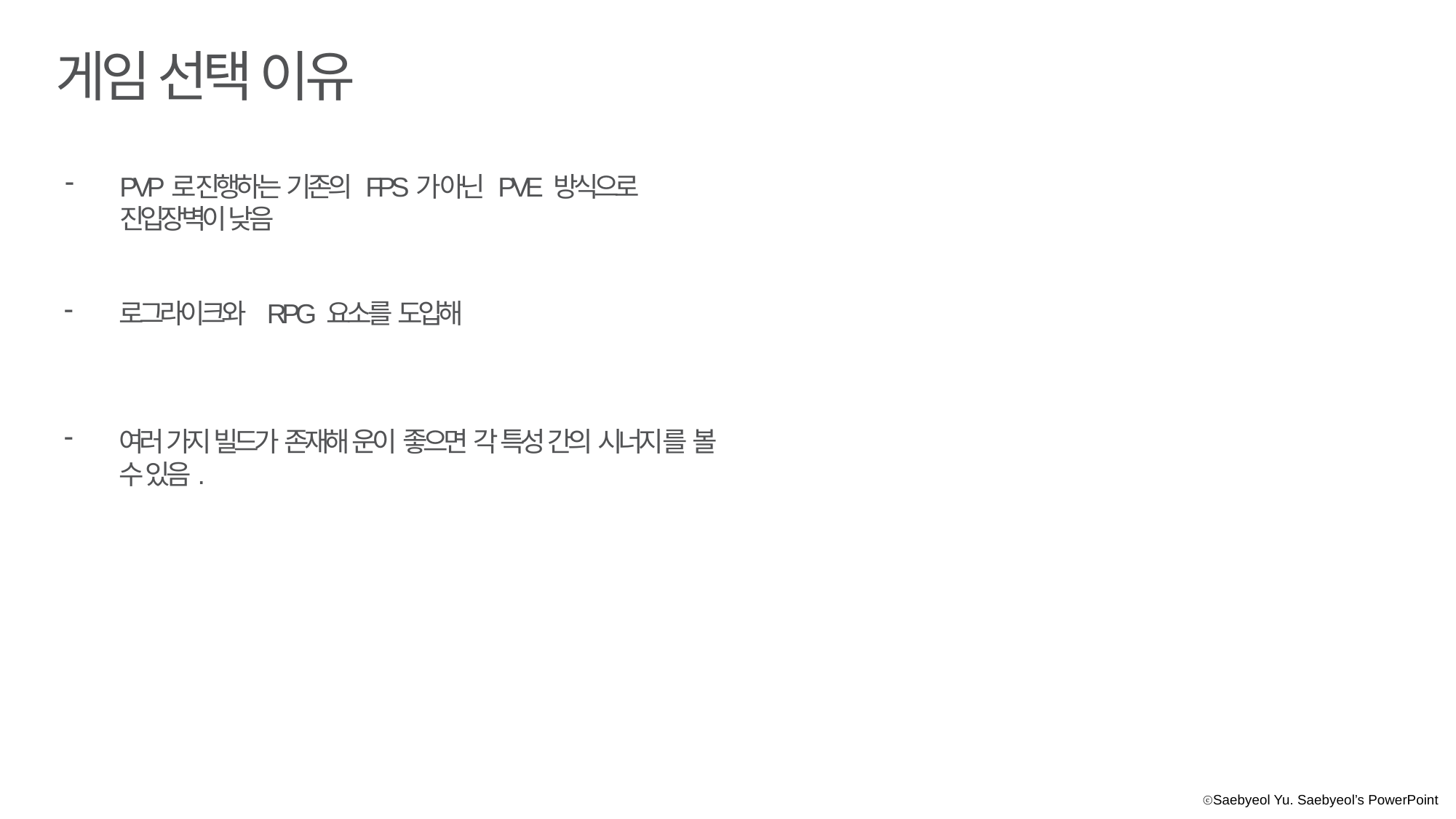

게임 선택 이유
PVP로 진행하는   기존의  FPS가 아닌  PVE 방식으로 진입장벽이  낮음
로그라이크와   RPG 요소를   도입해
여러  가지  빌드가   존재해  운이   좋으면   각  특성  간의   시너지 를   볼  수  있음.